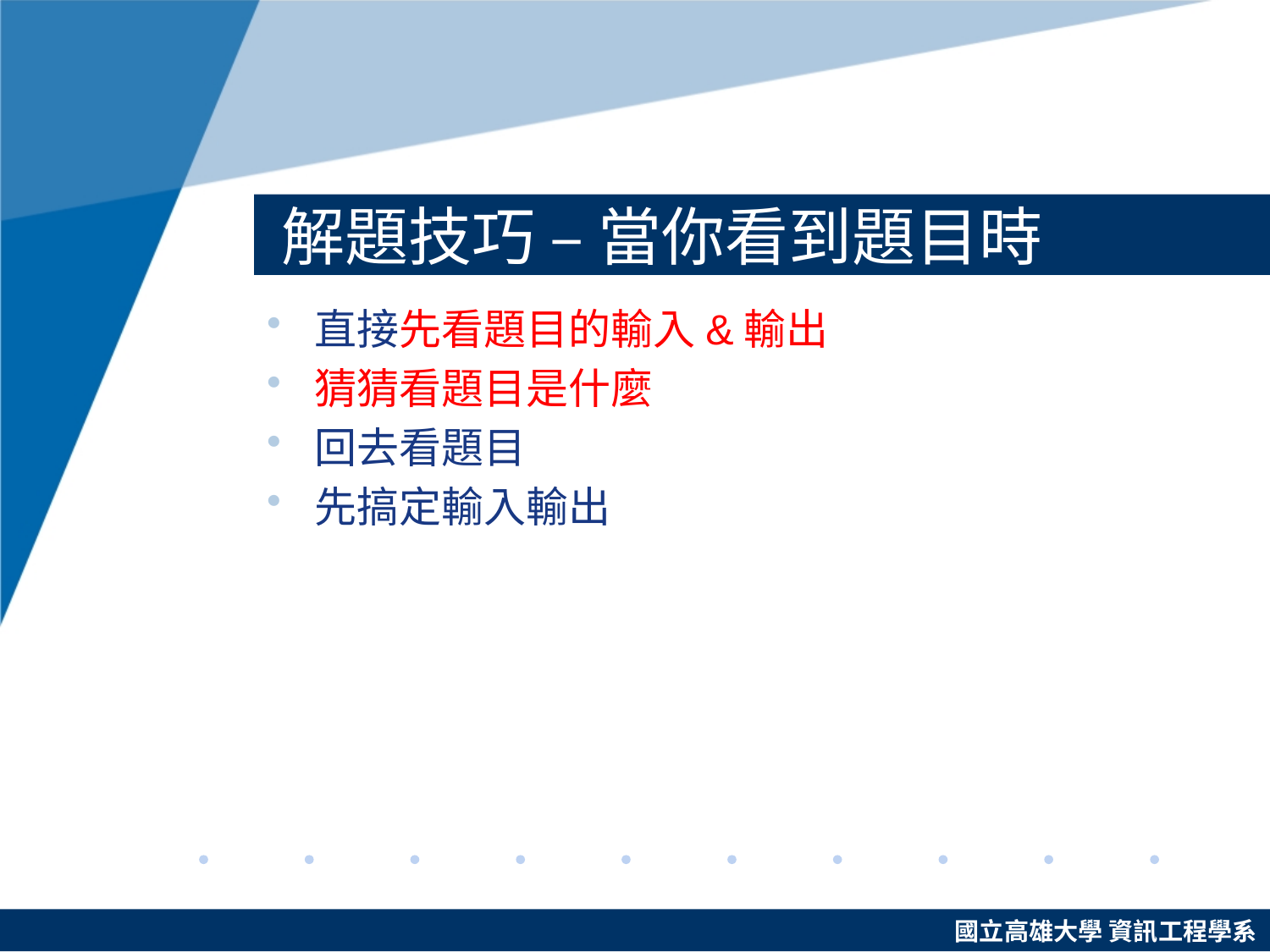

# 解題技巧 – 當你看到題目時

直接先看題目的輸入&輸出
猜猜看題目是什麼
回去看題目
先搞定輸入輸出